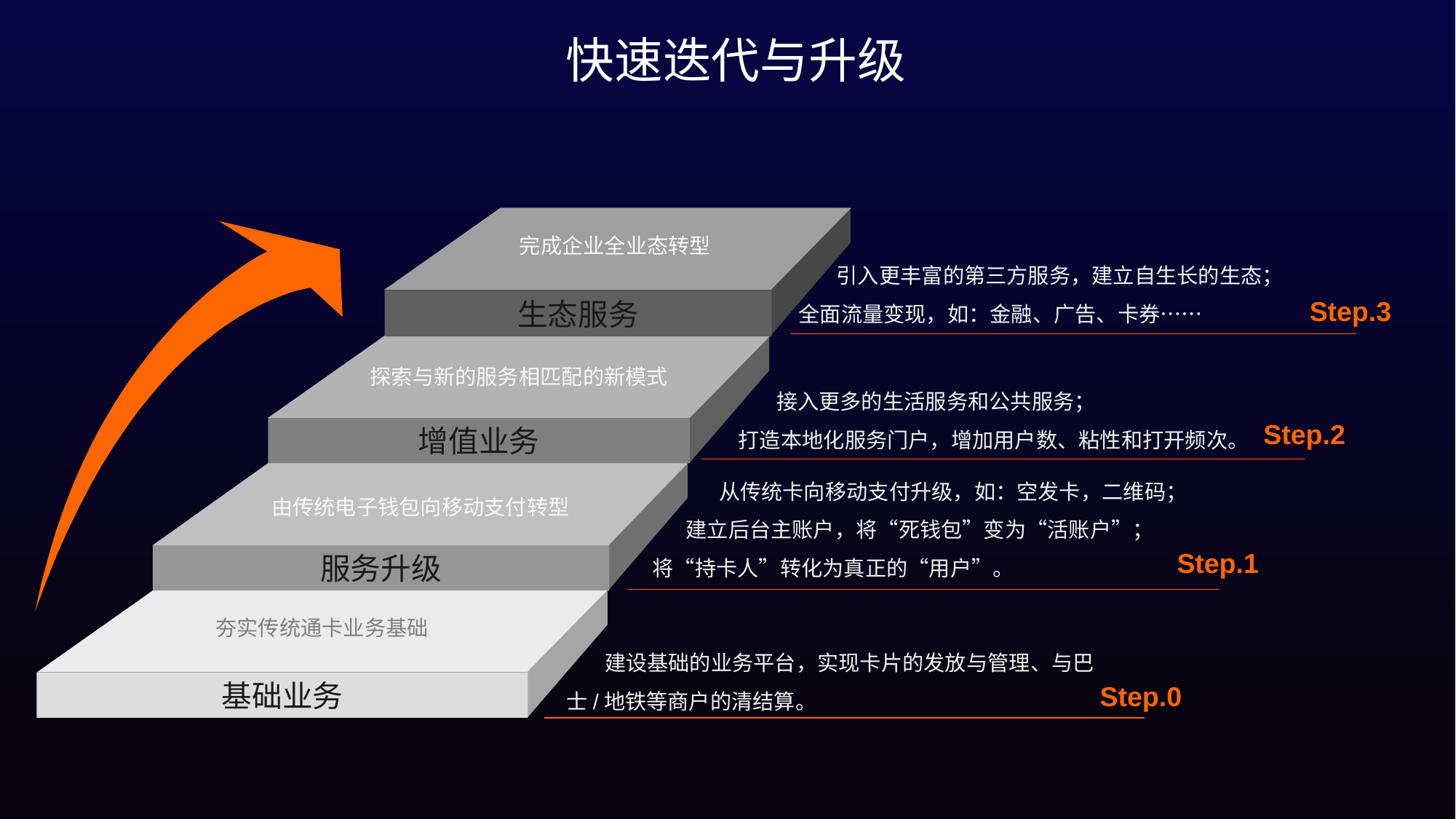

快速迭代与升级

完成企业全业态转型
生态服务

探索与新的服务相匹配的新模式
增值业务

由传统电子钱包向移动支付转型
服务升级

夯实传统通卡业务基础
基础业务
       引入更丰富的第三方服务，建立自生长的生态；
全面流量变现，如：金融、广告、卡券……
Step.3
       接入更多的生活服务和公共服务；
打造本地化服务门户，增加用户数、粘性和打开频次。
Step.2
             从传统卡向移动支付升级，如：空发卡，二维码；
      建立后台主账户，将“死钱包”变为“活账户”；
将“持卡人”转化为真正的“用户”。
Step.1
       建设基础的业务平台，实现卡片的发放与管理、与巴士/地铁等商户的清结算。
Step.0